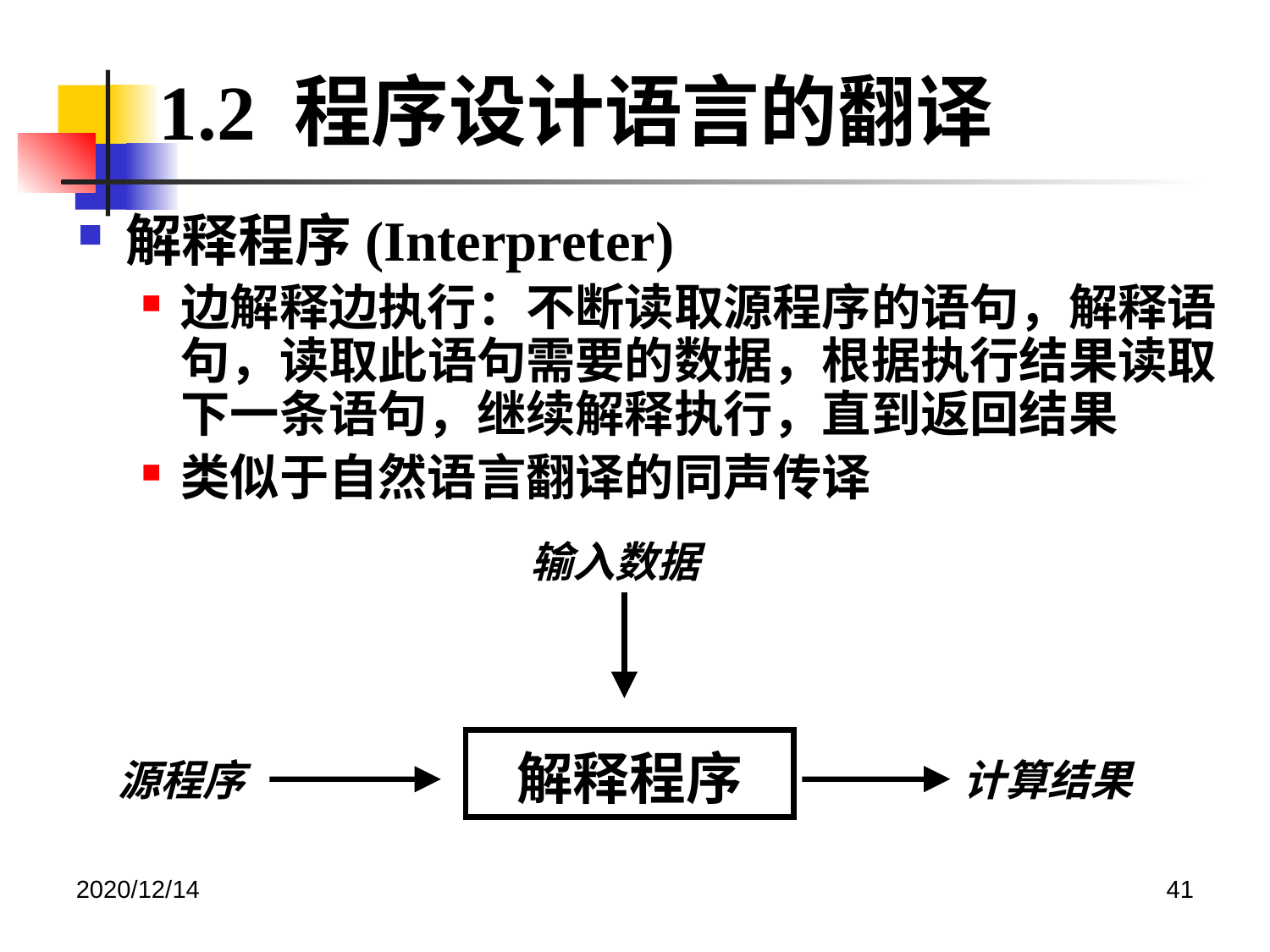

1.2 程序设计语言的翻译
解释程序(Interpreter)
边解释边执行：不断读取源程序的语句，解释语句，读取此语句需要的数据，根据执行结果读取下一条语句，继续解释执行，直到返回结果
类似于自然语言翻译的同声传译
输入数据
解释程序
源程序
计算结果
2020/12/14
41